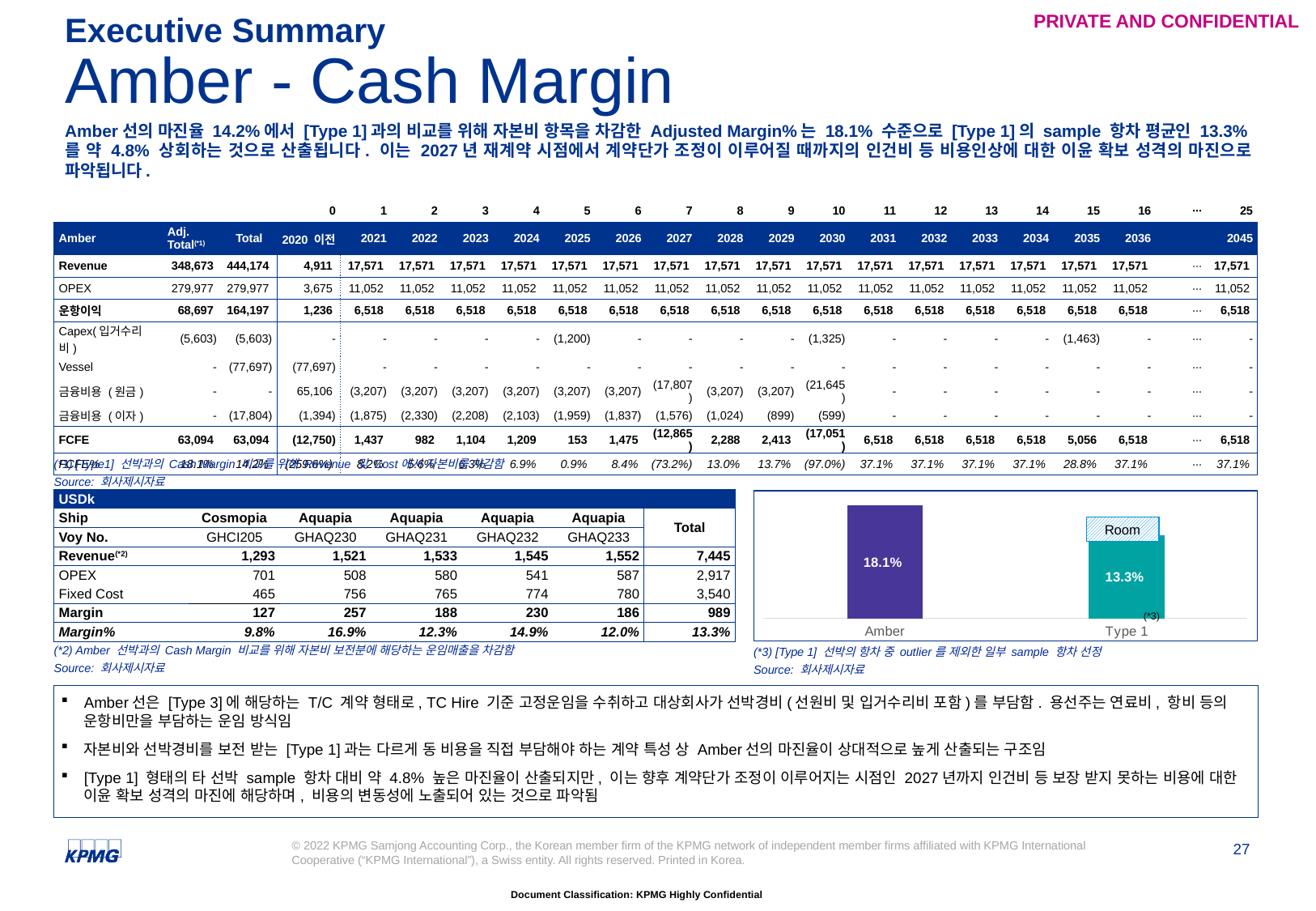

Executive Summary
# Amber - Cash Margin
Amber선의 마진율 14.2%에서 [Type 1]과의 비교를 위해 자본비 항목을 차감한 Adjusted Margin%는 18.1% 수준으로 [Type 1]의 sample 항차 평균인 13.3%를 약 4.8% 상회하는 것으로 산출됩니다. 이는 2027년 재계약 시점에서 계약단가 조정이 이루어질 때까지의 인건비 등 비용인상에 대한 이윤 확보 성격의 마진으로 파악됩니다.
|  |  |  |  | 0 | 1 | 2 | 3 | 4 | 5 | 6 | 7 | 8 | 9 | 10 | 11 | 12 | 13 | 14 | 15 | 16 | ∙∙∙ | 25 |
| --- | --- | --- | --- | --- | --- | --- | --- | --- | --- | --- | --- | --- | --- | --- | --- | --- | --- | --- | --- | --- | --- | --- |
| Amber |  | Adj. Total(\*1) | Total | 2020 이전 | 2021 | 2022 | 2023 | 2024 | 2025 | 2026 | 2027 | 2028 | 2029 | 2030 | 2031 | 2032 | 2033 | 2034 | 2035 | 2036 |  | 2045 |
| Revenue |  | 348,673 | 444,174 | 4,911 | 17,571 | 17,571 | 17,571 | 17,571 | 17,571 | 17,571 | 17,571 | 17,571 | 17,571 | 17,571 | 17,571 | 17,571 | 17,571 | 17,571 | 17,571 | 17,571 | ∙∙∙ | 17,571 |
| OPEX |  | 279,977 | 279,977 | 3,675 | 11,052 | 11,052 | 11,052 | 11,052 | 11,052 | 11,052 | 11,052 | 11,052 | 11,052 | 11,052 | 11,052 | 11,052 | 11,052 | 11,052 | 11,052 | 11,052 | ∙∙∙ | 11,052 |
| 운항이익 |  | 68,697 | 164,197 | 1,236 | 6,518 | 6,518 | 6,518 | 6,518 | 6,518 | 6,518 | 6,518 | 6,518 | 6,518 | 6,518 | 6,518 | 6,518 | 6,518 | 6,518 | 6,518 | 6,518 | ∙∙∙ | 6,518 |
| Capex(입거수리비) |  | (5,603) | (5,603) | - | - | - | - | - | (1,200) | - | - | - | - | (1,325) | - | - | - | - | (1,463) | - | ∙∙∙ | - |
| Vessel |  | - | (77,697) | (77,697) | - | - | - | - | - | - | - | - | - | - | - | - | - | - | - | - | ∙∙∙ | - |
| 금융비용 (원금) |  | - | - | 65,106 | (3,207) | (3,207) | (3,207) | (3,207) | (3,207) | (3,207) | (17,807) | (3,207) | (3,207) | (21,645) | - | - | - | - | - | - | ∙∙∙ | - |
| 금융비용 (이자) |  | - | (17,804) | (1,394) | (1,875) | (2,330) | (2,208) | (2,103) | (1,959) | (1,837) | (1,576) | (1,024) | (899) | (599) | - | - | - | - | - | - | ∙∙∙ | - |
| FCFE |  | 63,094 | 63,094 | (12,750) | 1,437 | 982 | 1,104 | 1,209 | 153 | 1,475 | (12,865) | 2,288 | 2,413 | (17,051) | 6,518 | 6,518 | 6,518 | 6,518 | 5,056 | 6,518 | ∙∙∙ | 6,518 |
| FCFE% |  | 18.1% | 14.2% | (259.6%) | 8.2% | 5.6% | 6.3% | 6.9% | 0.9% | 8.4% | (73.2%) | 13.0% | 13.7% | (97.0%) | 37.1% | 37.1% | 37.1% | 37.1% | 28.8% | 37.1% | ∙∙∙ | 37.1% |
(*1) [Type1] 선박과의 Cash Margin 비교를 위해 Revenue 및 Cost에서 자본비를 차감함
Source: 회사제시자료
| USDk |  |  |  |  |  |  |  |
| --- | --- | --- | --- | --- | --- | --- | --- |
| Ship |  | Cosmopia | Aquapia | Aquapia | Aquapia | Aquapia | Total |
| Voy No. |  | GHCI205 | GHAQ230 | GHAQ231 | GHAQ232 | GHAQ233 |  |
| Revenue(\*2) |  | 1,293 | 1,521 | 1,533 | 1,545 | 1,552 | 7,445 |
| OPEX |  | 701 | 508 | 580 | 541 | 587 | 2,917 |
| Fixed Cost |  | 465 | 756 | 765 | 774 | 780 | 3,540 |
| Margin |  | 127 | 257 | 188 | 230 | 186 | 989 |
| Margin% |  | 9.8% | 16.9% | 12.3% | 14.9% | 12.0% | 13.3% |

### Chart

| Category | Adj. Margin% |
|---|---|
| Amber | 0.18095426398028894 |
| Type 1 | 0.1327834553329839 |
Room
(*3)
(*2) Amber 선박과의 Cash Margin 비교를 위해 자본비 보전분에 해당하는 운임매출을 차감함
Source: 회사제시자료
(*3) [Type 1] 선박의 항차 중 outlier를 제외한 일부 sample 항차 선정
Source: 회사제시자료
Amber선은 [Type 3]에 해당하는 T/C 계약 형태로, TC Hire 기준 고정운임을 수취하고 대상회사가 선박경비(선원비 및 입거수리비 포함)를 부담함. 용선주는 연료비, 항비 등의 운항비만을 부담하는 운임 방식임
자본비와 선박경비를 보전 받는 [Type 1]과는 다르게 동 비용을 직접 부담해야 하는 계약 특성 상 Amber선의 마진율이 상대적으로 높게 산출되는 구조임
[Type 1] 형태의 타 선박 sample 항차 대비 약 4.8% 높은 마진율이 산출되지만, 이는 향후 계약단가 조정이 이루어지는 시점인 2027년까지 인건비 등 보장 받지 못하는 비용에 대한 이윤 확보 성격의 마진에 해당하며, 비용의 변동성에 노출되어 있는 것으로 파악됨